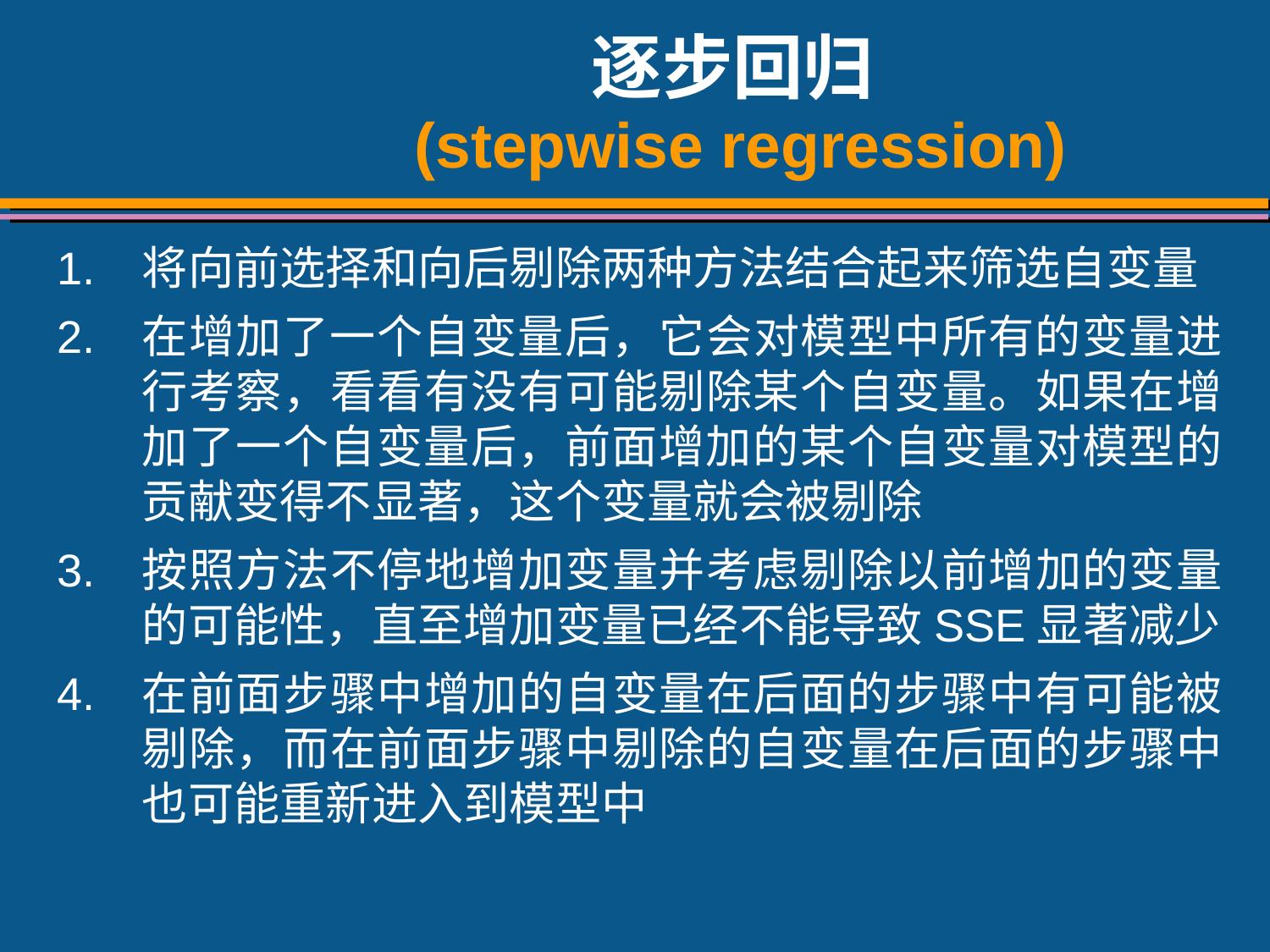

# 逐步回归 (stepwise regression)
将向前选择和向后剔除两种方法结合起来筛选自变量
在增加了一个自变量后，它会对模型中所有的变量进行考察，看看有没有可能剔除某个自变量。如果在增加了一个自变量后，前面增加的某个自变量对模型的贡献变得不显著，这个变量就会被剔除
按照方法不停地增加变量并考虑剔除以前增加的变量的可能性，直至增加变量已经不能导致SSE显著减少
在前面步骤中增加的自变量在后面的步骤中有可能被剔除，而在前面步骤中剔除的自变量在后面的步骤中也可能重新进入到模型中